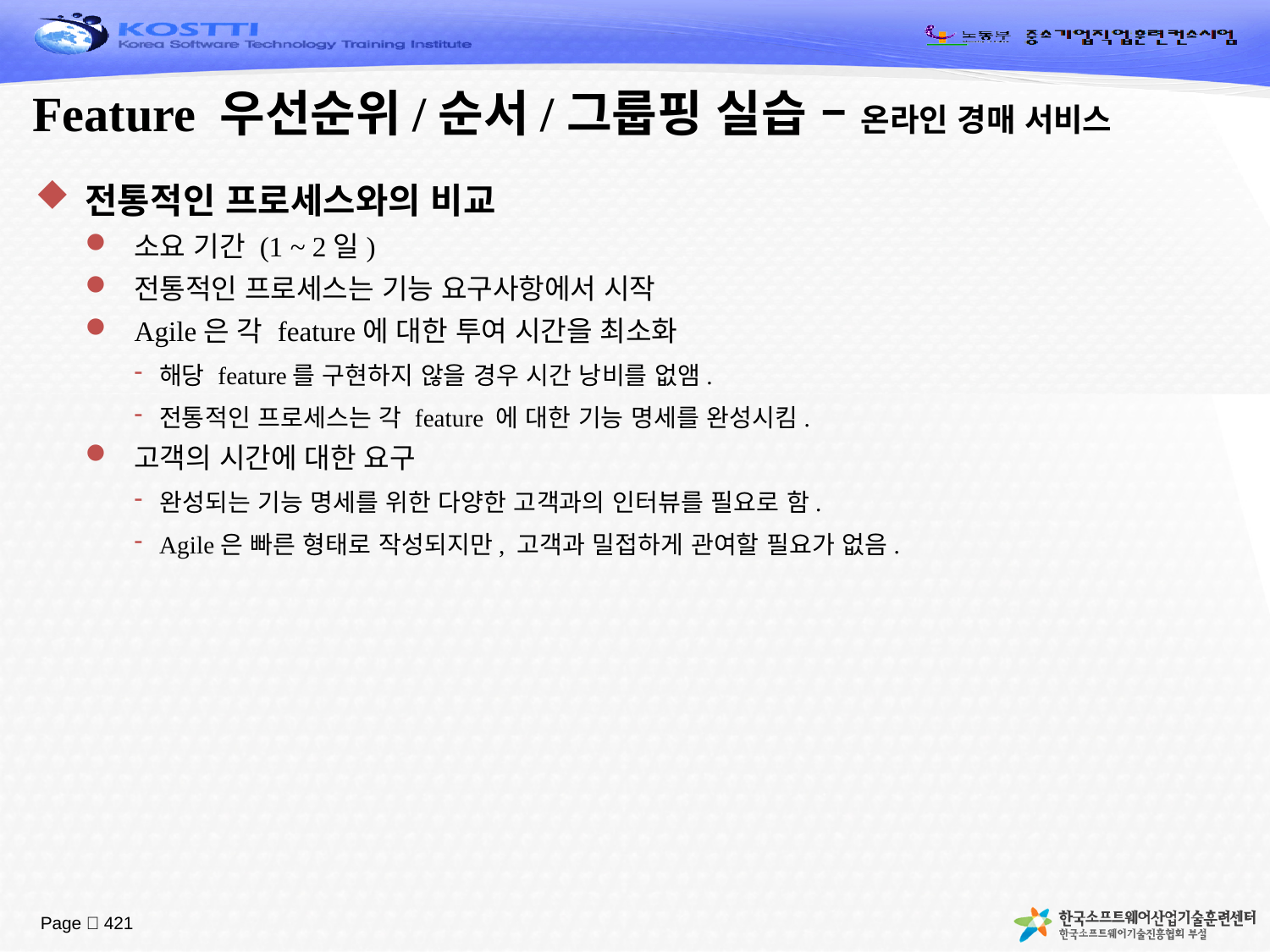

# Feature 우선순위/순서/그룹핑 실습 – 온라인 경매 서비스
전통적인 프로세스와의 비교
소요 기간 (1 ~ 2일)
전통적인 프로세스는 기능 요구사항에서 시작
Agile은 각 feature에 대한 투여 시간을 최소화
해당 feature를 구현하지 않을 경우 시간 낭비를 없앰.
전통적인 프로세스는 각 feature 에 대한 기능 명세를 완성시킴.
고객의 시간에 대한 요구
완성되는 기능 명세를 위한 다양한 고객과의 인터뷰를 필요로 함.
Agile은 빠른 형태로 작성되지만, 고객과 밀접하게 관여할 필요가 없음.